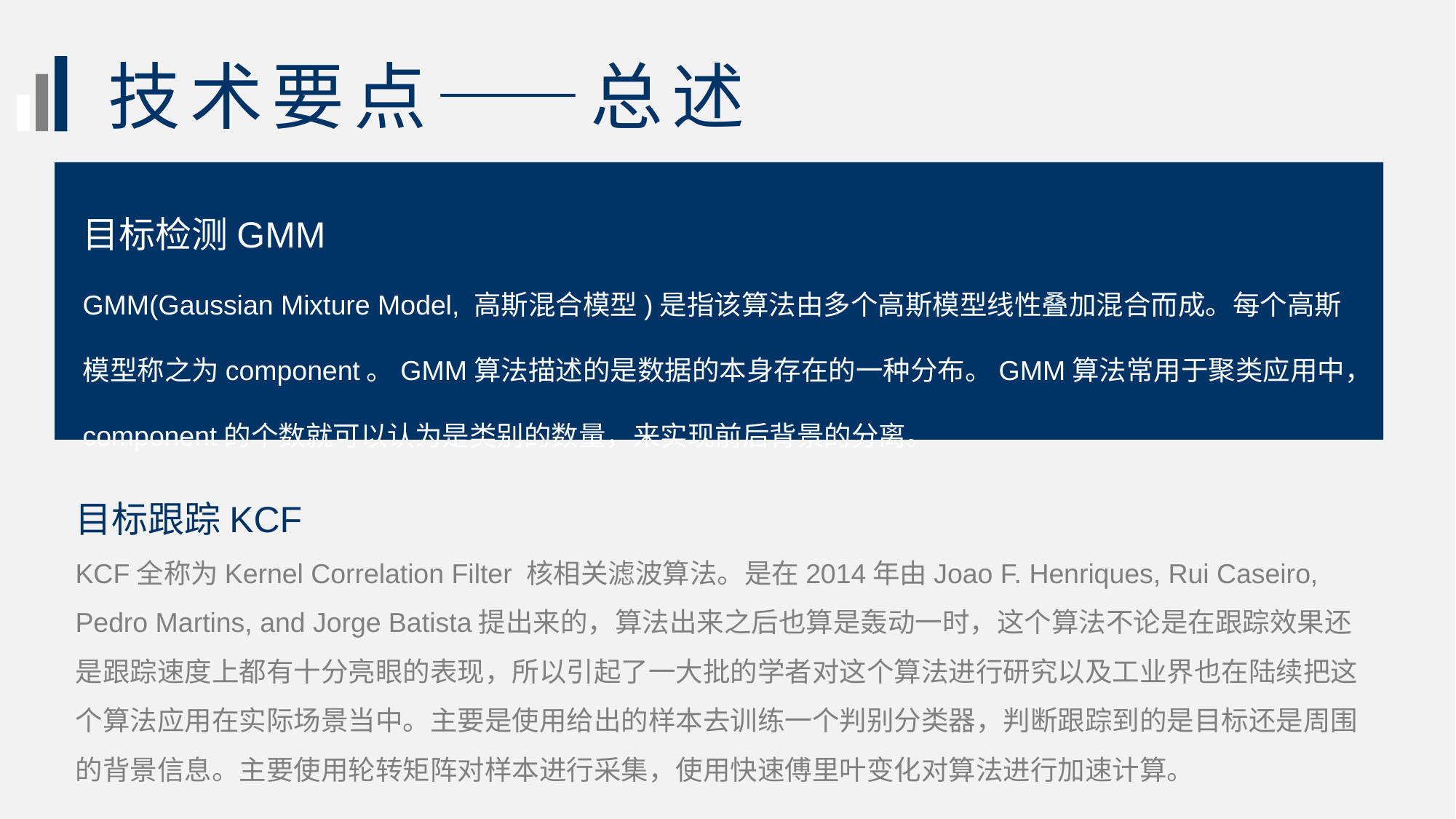

技术要点——总述

目标检测GMM
GMM(Gaussian Mixture Model, 高斯混合模型)是指该算法由多个高斯模型线性叠加混合而成。每个高斯模型称之为component。GMM算法描述的是数据的本身存在的一种分布。GMM算法常用于聚类应用中，component的个数就可以认为是类别的数量，来实现前后背景的分离。
目标跟踪KCF
KCF全称为Kernel Correlation Filter 核相关滤波算法。是在2014年由Joao F. Henriques, Rui Caseiro, Pedro Martins, and Jorge Batista提出来的，算法出来之后也算是轰动一时，这个算法不论是在跟踪效果还是跟踪速度上都有十分亮眼的表现，所以引起了一大批的学者对这个算法进行研究以及工业界也在陆续把这个算法应用在实际场景当中。主要是使用给出的样本去训练一个判别分类器，判断跟踪到的是目标还是周围的背景信息。主要使用轮转矩阵对样本进行采集，使用快速傅里叶变化对算法进行加速计算。